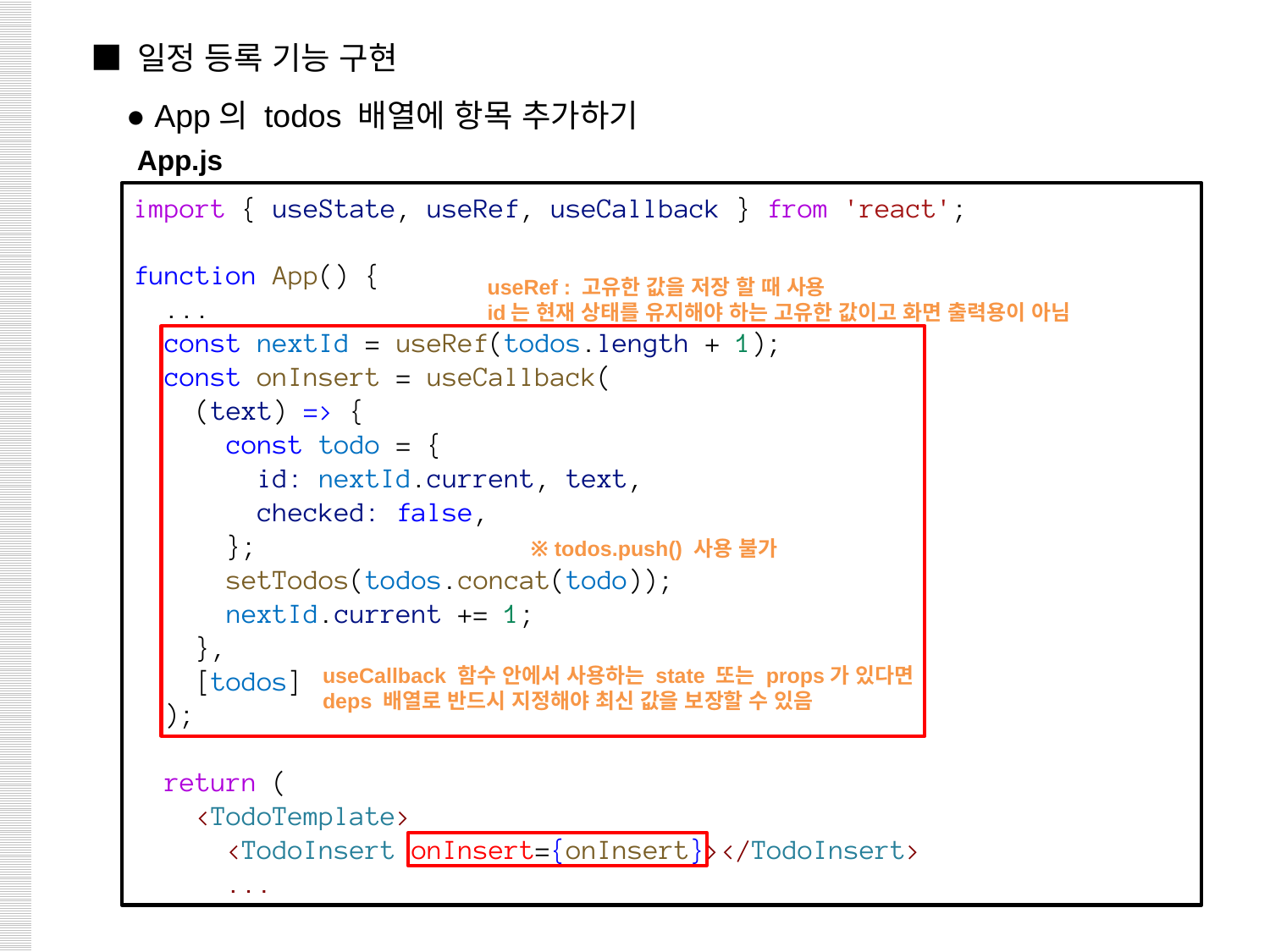

■ 일정 등록 기능 구현
    ● App의 todos 배열에 항목 추가하기
App.js
import { useState, useRef, useCallback } from 'react';
function App() {
  ...
  const nextId = useRef(todos.length + 1);
  const onInsert = useCallback(
    (text) => {
      const todo = {
        id: nextId.current, text,
        checked: false,
      };
      setTodos(todos.concat(todo));
      nextId.current += 1;
    },
    [todos]
  );
  return (
    <TodoTemplate>
      <TodoInsert onInsert={onInsert}></TodoInsert>
      ...
useRef : 고유한 값을 저장 할 때 사용
id는 현재 상태를 유지해야 하는 고유한 값이고 화면 출력용이 아님

※ todos.push() 사용 불가
useCallback 함수 안에서 사용하는 state 또는 props가 있다면
deps 배열로 반드시 지정해야 최신 값을 보장할 수 있음